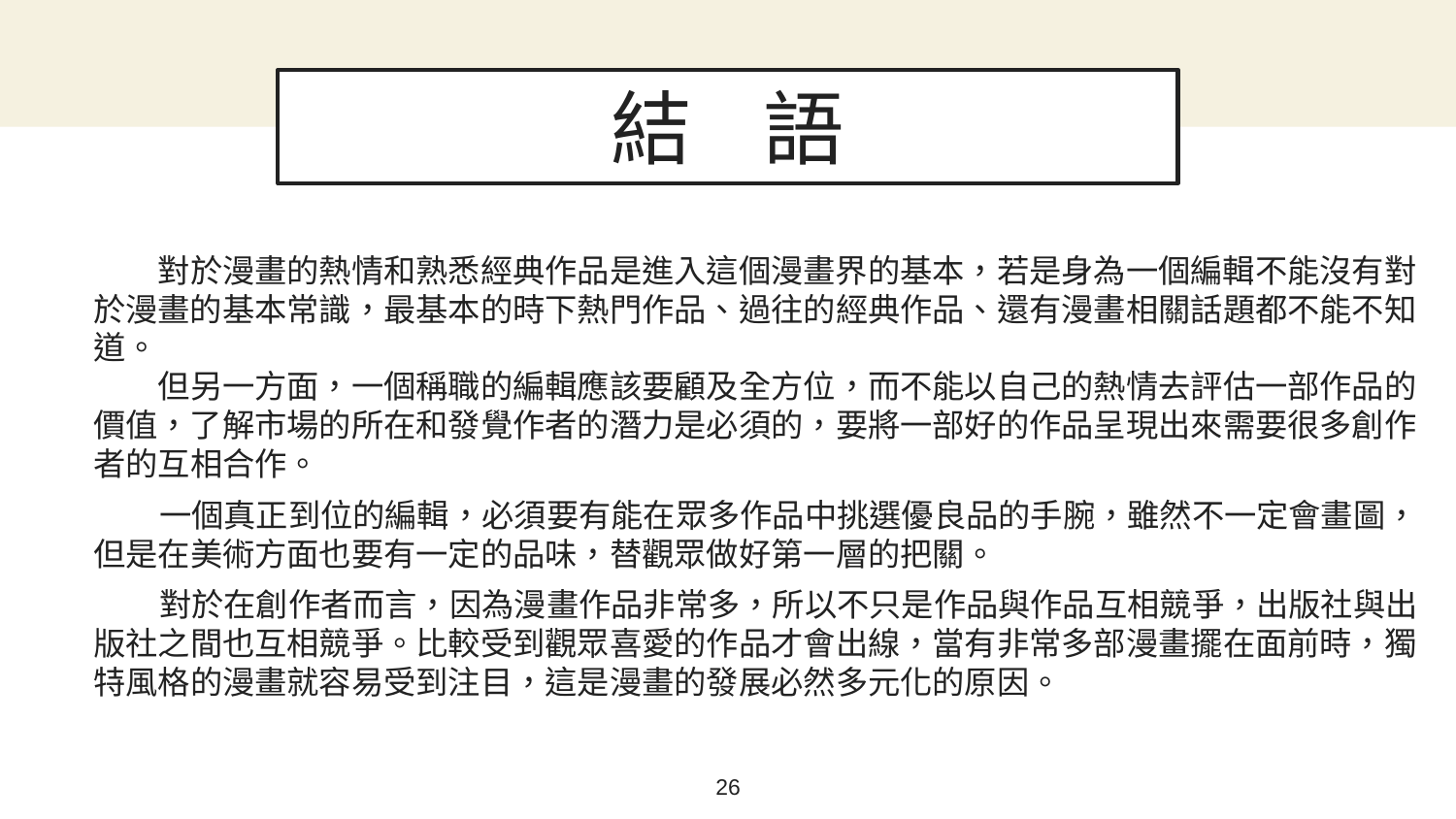

結    語
You can also split your content
# 結語
　　對於漫畫的熱情和熟悉經典作品是進入這個漫畫界的基本，若是身為一個編輯不能沒有對於漫畫的基本常識，最基本的時下熱門作品、過往的經典作品、還有漫畫相關話題都不能不知道。
　　但另一方面，一個稱職的編輯應該要顧及全方位，而不能以自己的熱情去評估一部作品的價值，了解市場的所在和發覺作者的潛力是必須的，要將一部好的作品呈現出來需要很多創作者的互相合作。
        一個真正到位的編輯，必須要有能在眾多作品中挑選優良品的手腕，雖然不一定會畫圖，但是在美術方面也要有一定的品味，替觀眾做好第一層的把關。
        對於在創作者而言，因為漫畫作品非常多，所以不只是作品與作品互相競爭，出版社與出版社之間也互相競爭。比較受到觀眾喜愛的作品才會出線，當有非常多部漫畫擺在面前時，獨特風格的漫畫就容易受到注目，這是漫畫的發展必然多元化的原因。

26